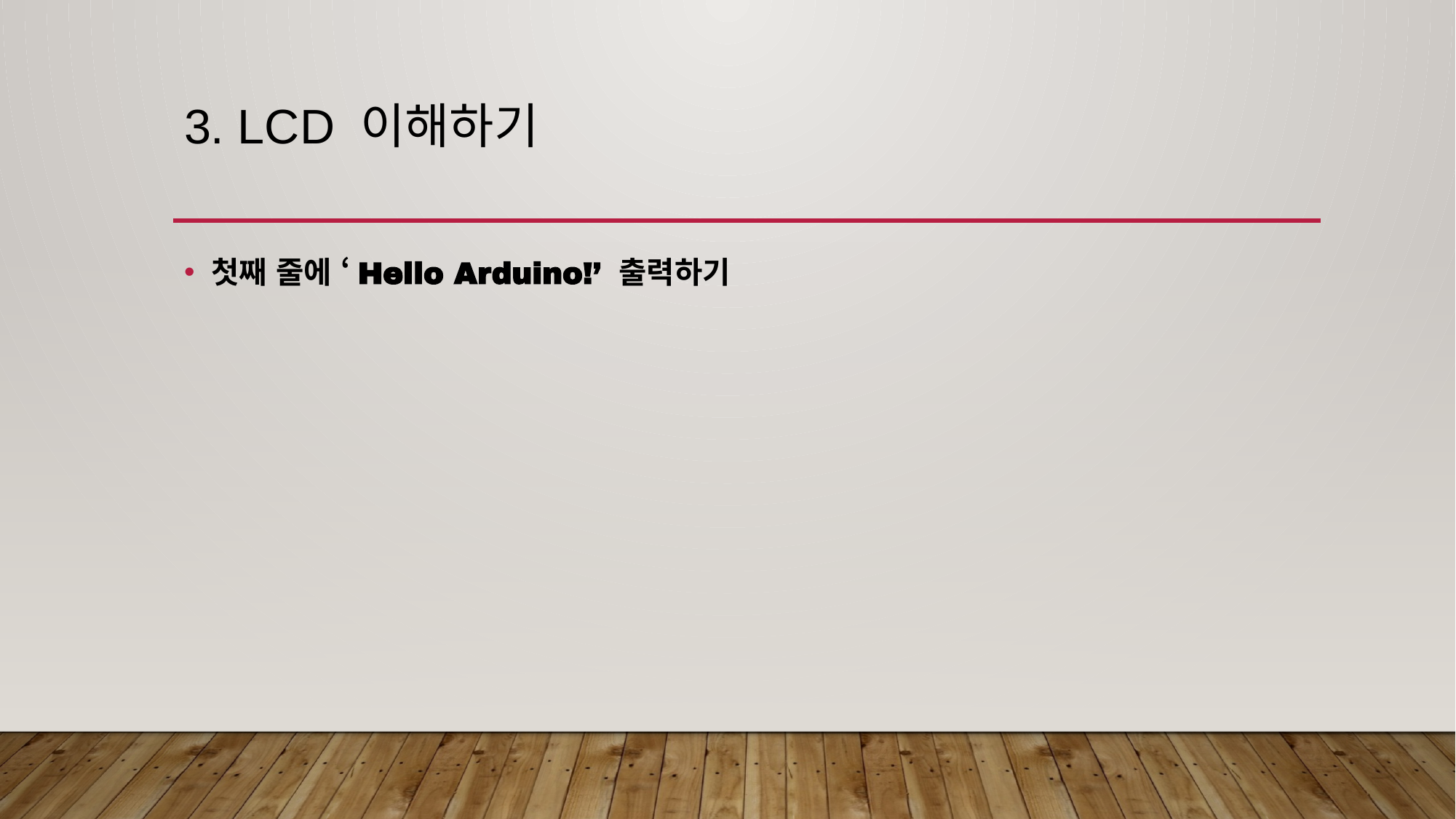

# 3. LCD 이해하기
첫째 줄에 ‘Hello Arduino!’ 출력하기